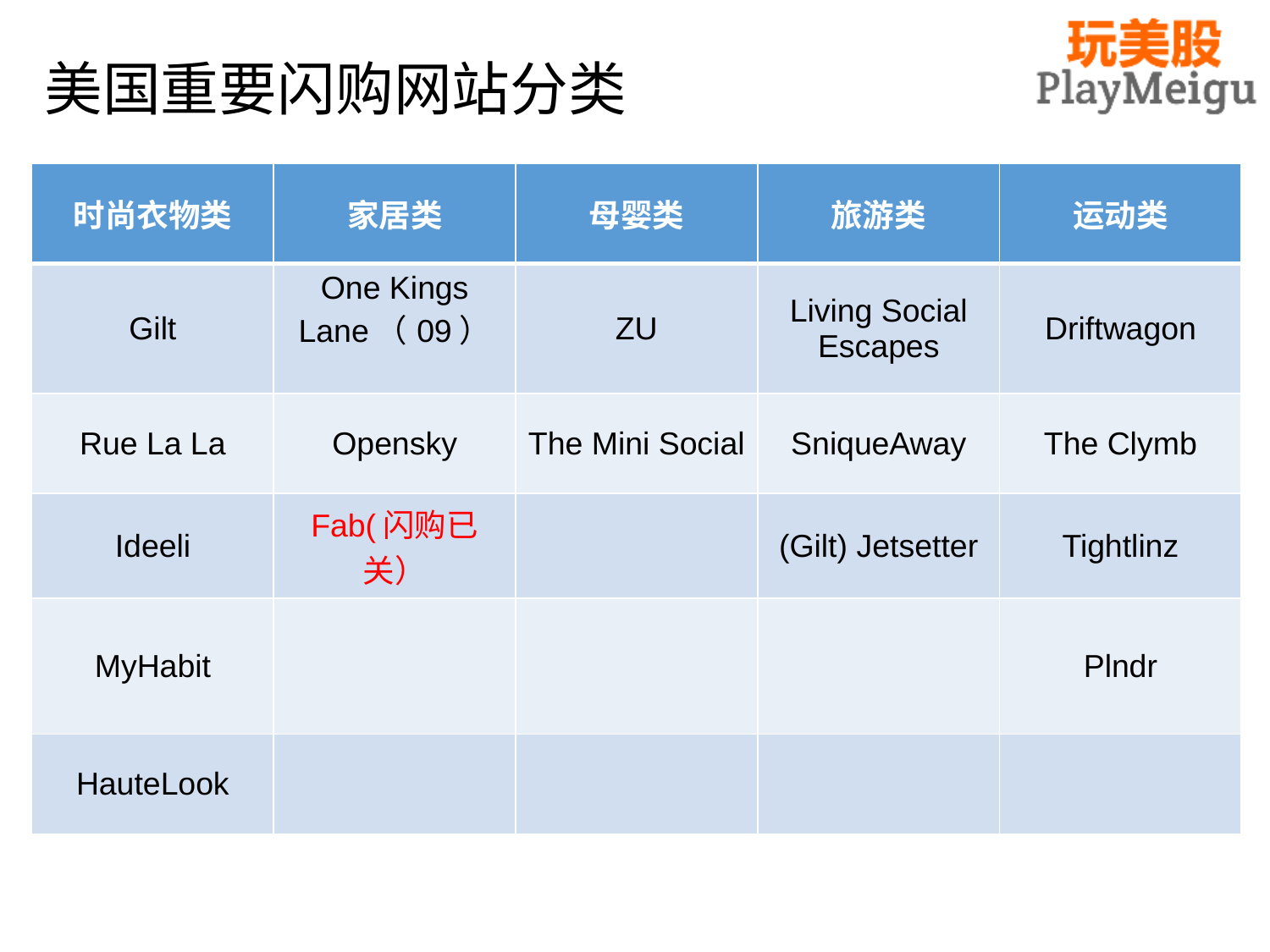

# 美国重要闪购网站分类
| 时尚衣物类 | 家居类 | 母婴类 | 旅游类 | 运动类 |
| --- | --- | --- | --- | --- |
| Gilt | One Kings Lane（09） | ZU | Living Social Escapes | Driftwagon |
| Rue La La | Opensky | The Mini Social | SniqueAway | The Clymb |
| Ideeli | Fab(闪购已关） |  | (Gilt) Jetsetter | Tightlinz |
| MyHabit |  |  |  | Plndr |
| HauteLook |  |  |  |  |